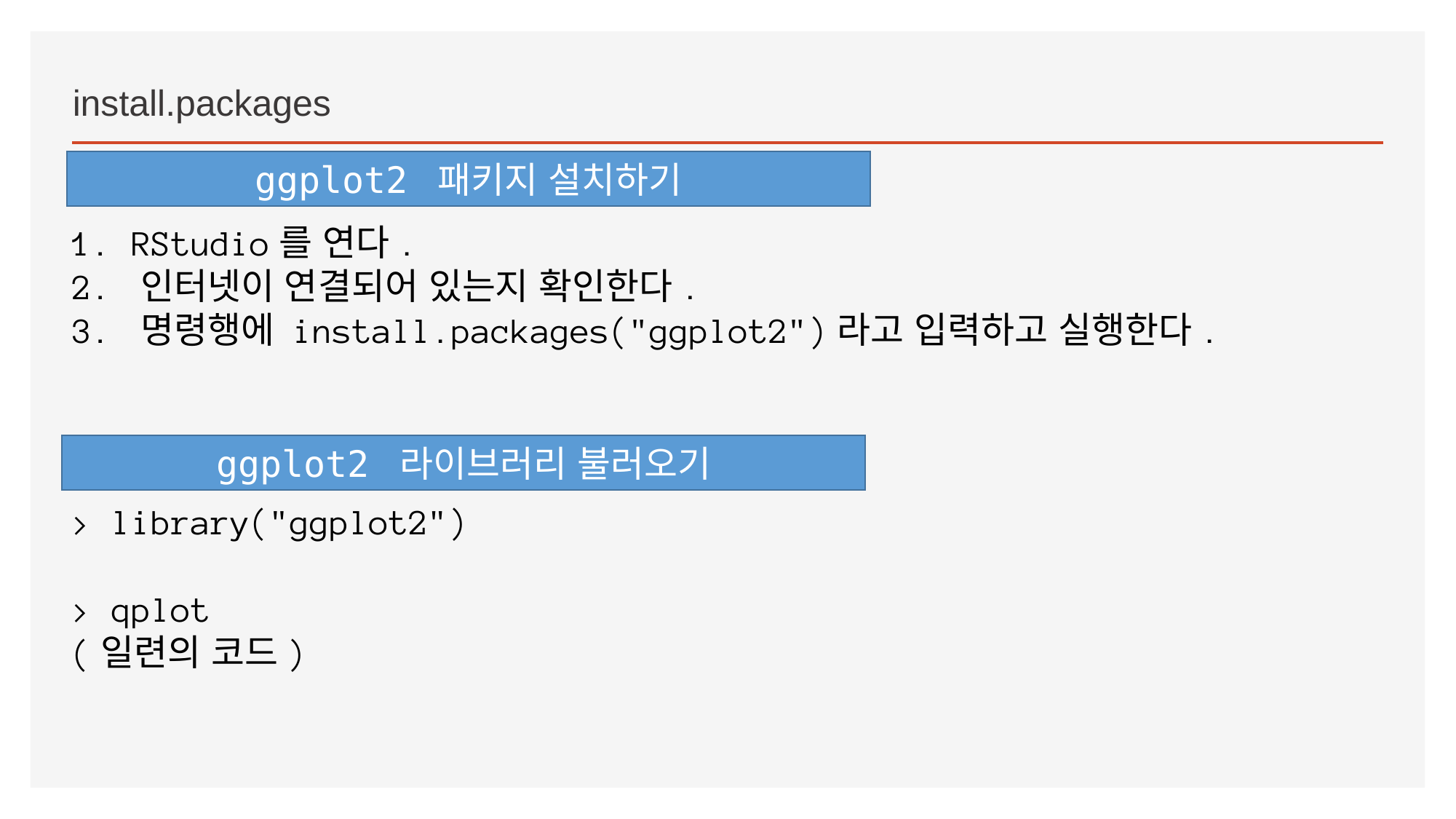

install.packages
ggplot2 패키지 설치하기
1. RStudio를 연다.
2. 인터넷이 연결되어 있는지 확인한다.
3. 명령행에 install.packages("ggplot2")라고 입력하고 실행한다.
ggplot2 라이브러리 불러오기
> library("ggplot2")

> qplot
(일련의 코드)